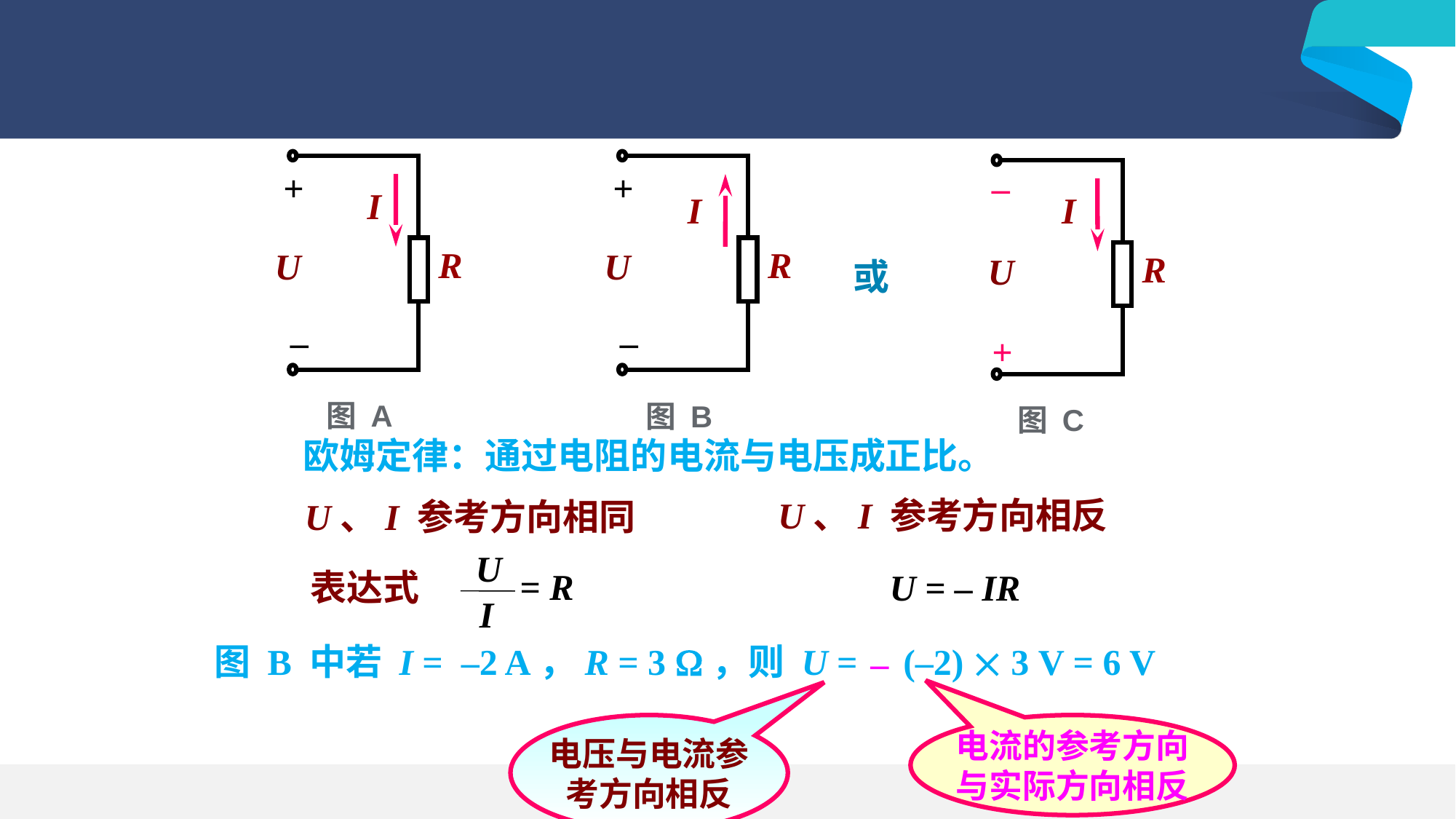

+
I

R
U

–

+
R
U

–

I

R
U

图 C
–
I

或
+
图 A
图 B
欧姆定律：通过电阻的电流与电压成正比。
U、I 参考方向相反
U、I 参考方向相同
U
  = R
I

表达式
U = – IR
图 B 中若 I =  –2 A，R = 3 Ω，则 U =  – (–2) × 3 V = 6 V
–
电压与电流参
考方向相反
电流的参考方向
与实际方向相反